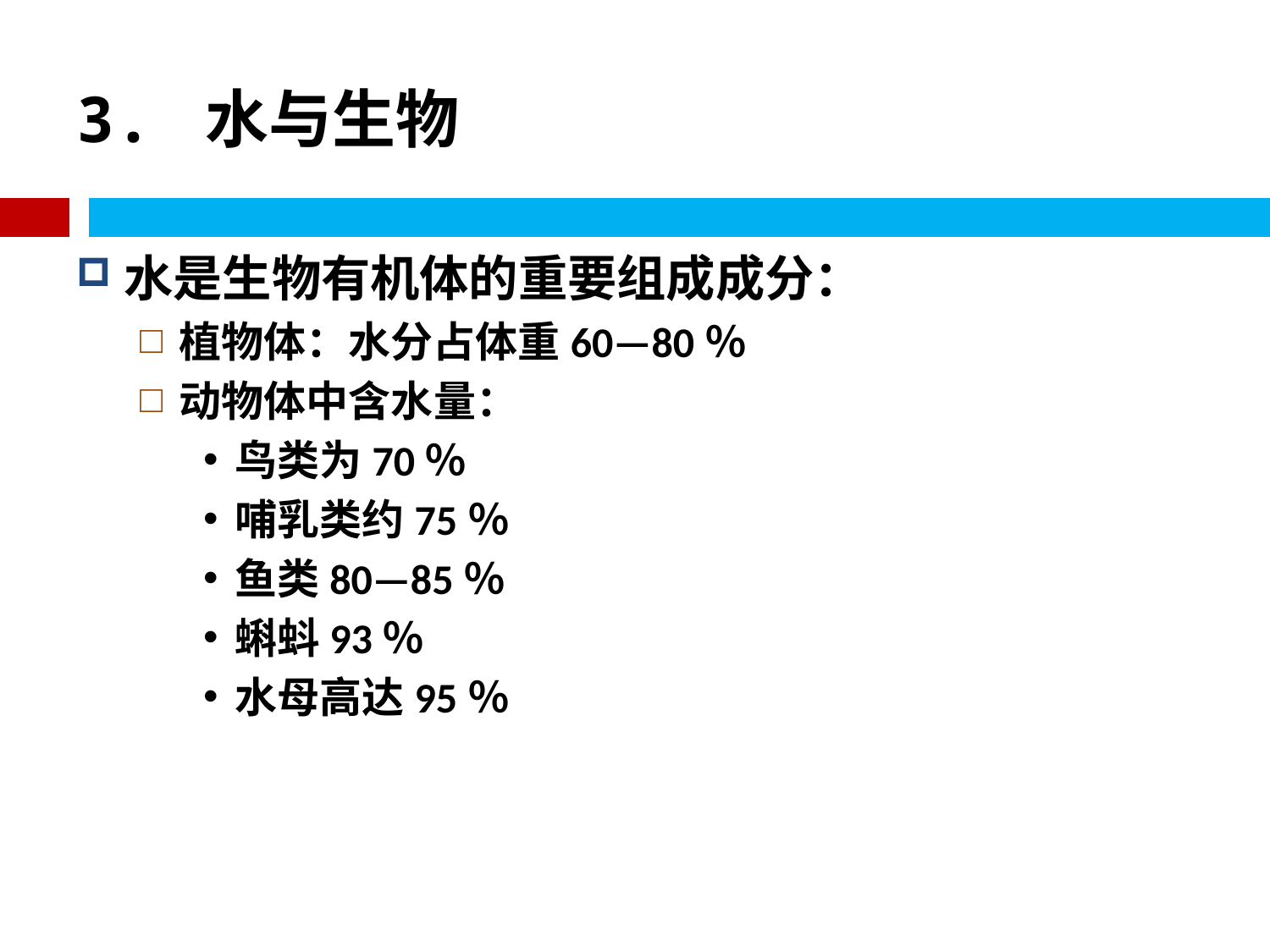

# 3. 水与生物
水是生物有机体的重要组成成分：
植物体：水分占体重60—80％
动物体中含水量：
鸟类为70％
哺乳类约75％
鱼类80—85％
蝌蚪93％
水母高达95％